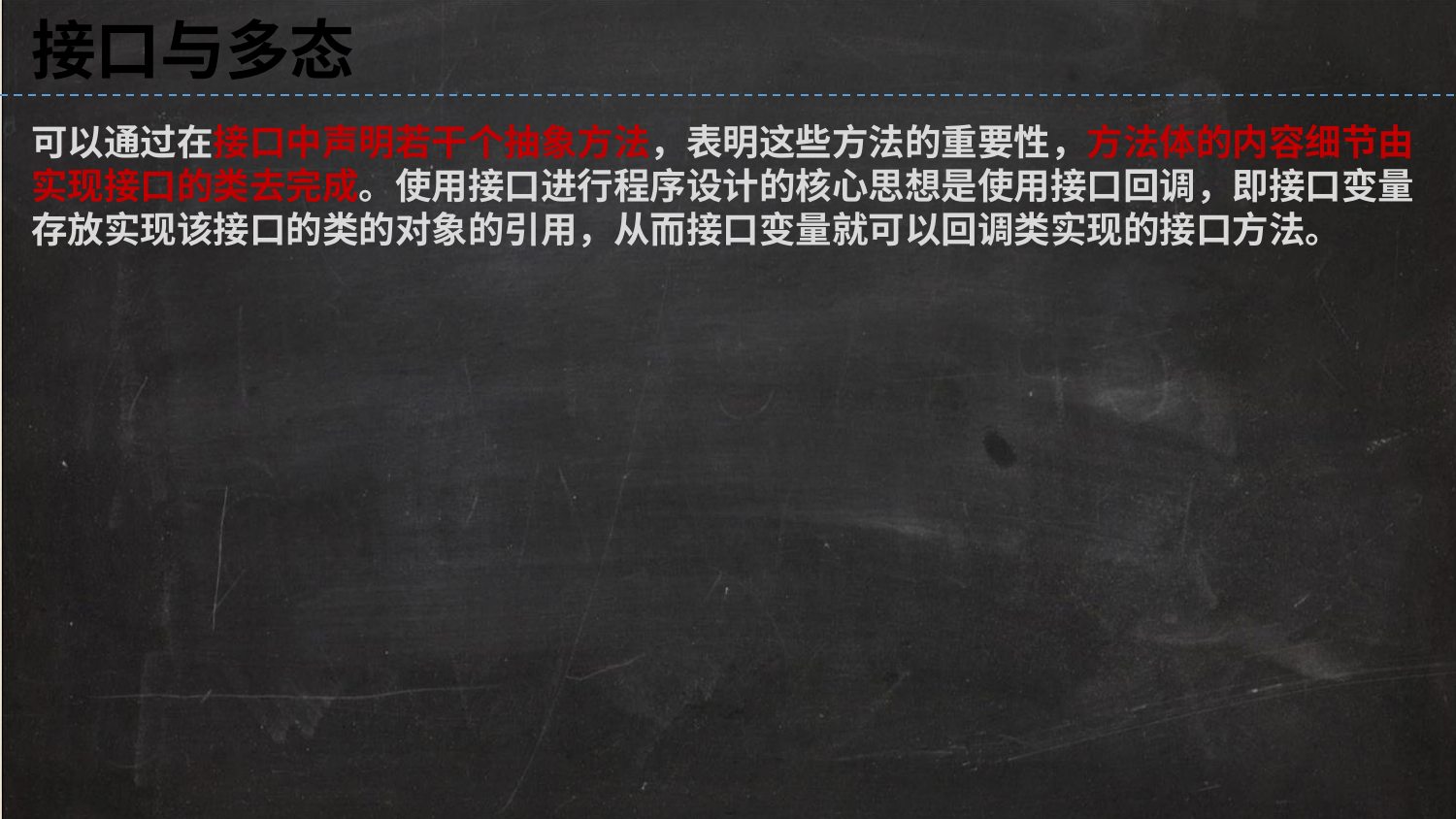

接口与多态
可以通过在接口中声明若干个抽象方法，表明这些方法的重要性，方法体的内容细节由实现接口的类去完成。使用接口进行程序设计的核心思想是使用接口回调，即接口变量存放实现该接口的类的对象的引用，从而接口变量就可以回调类实现的接口方法。